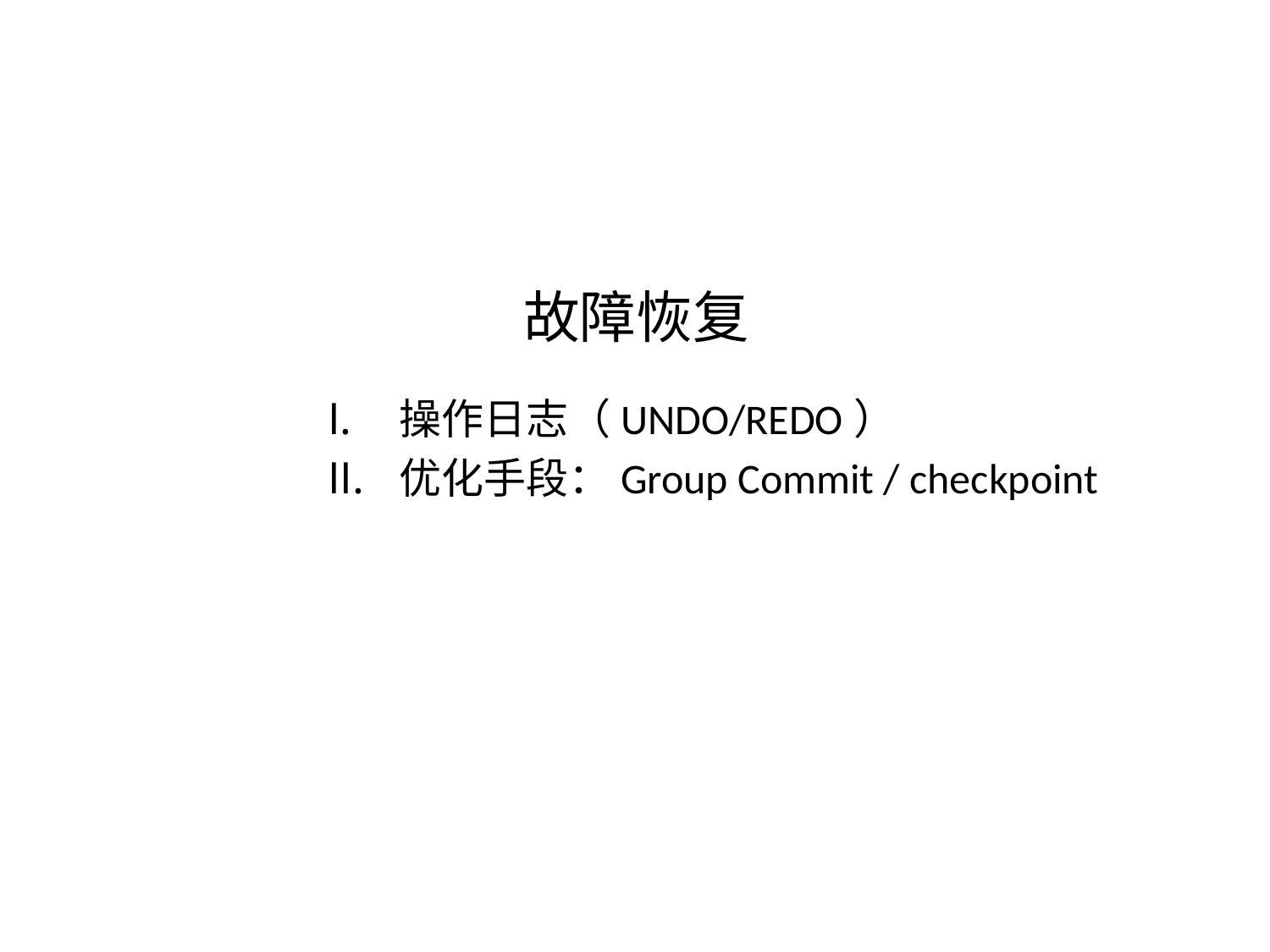

# 故障恢复
操作日志（UNDO/REDO）
优化手段：Group Commit / checkpoint